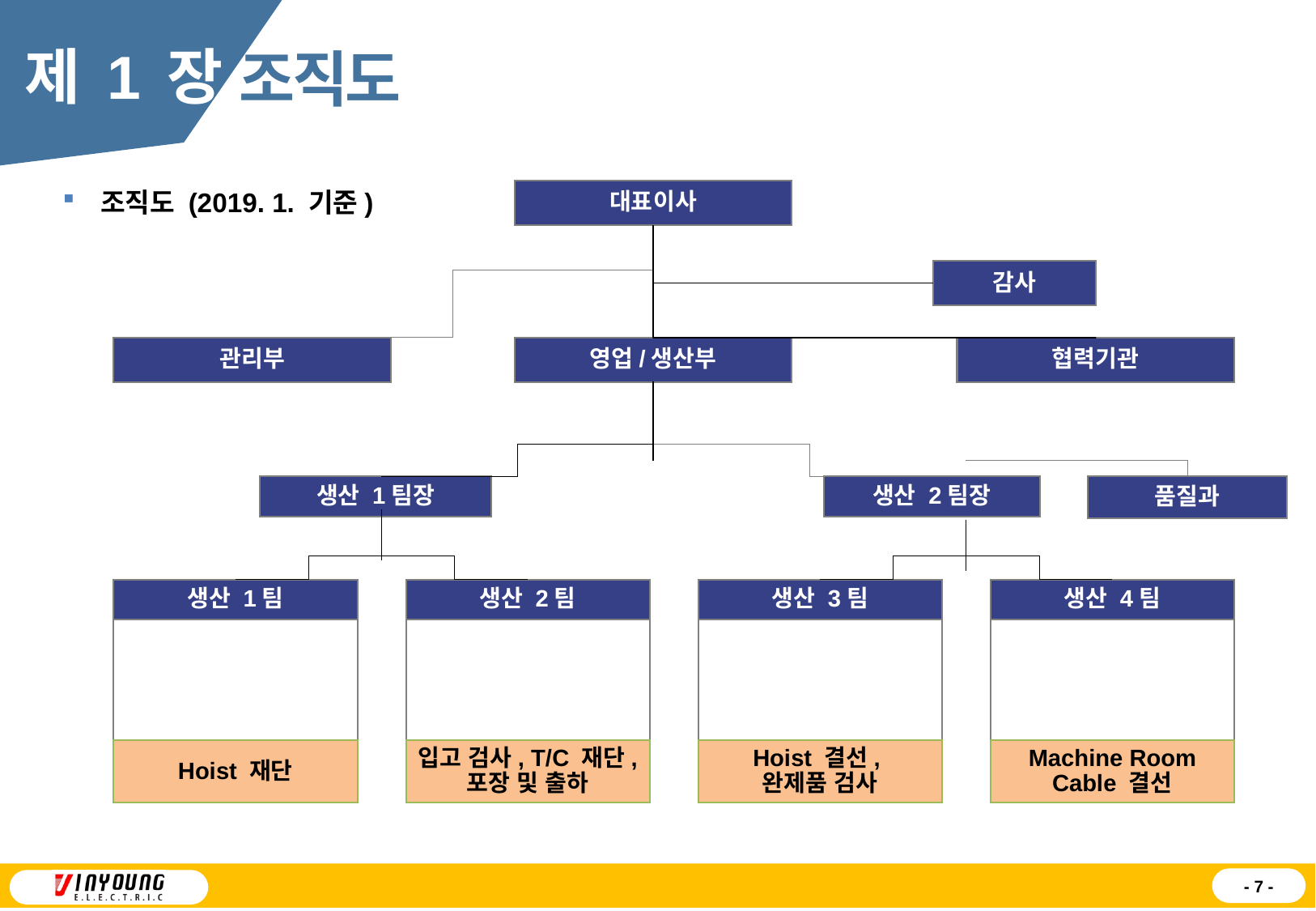

제 1 장
조직도
대표이사
조직도 (2019. 1. 기준)
감사
영업/생산부
관리부
협력기관
생산 2팀장
품질과
생산 1팀장
생산 1팀

생산 2팀

생산 3팀

생산 4팀

Hoist 재단
입고 검사, T/C 재단,
포장 및 출하
Hoist 결선,
완제품 검사
Machine Room Cable 결선